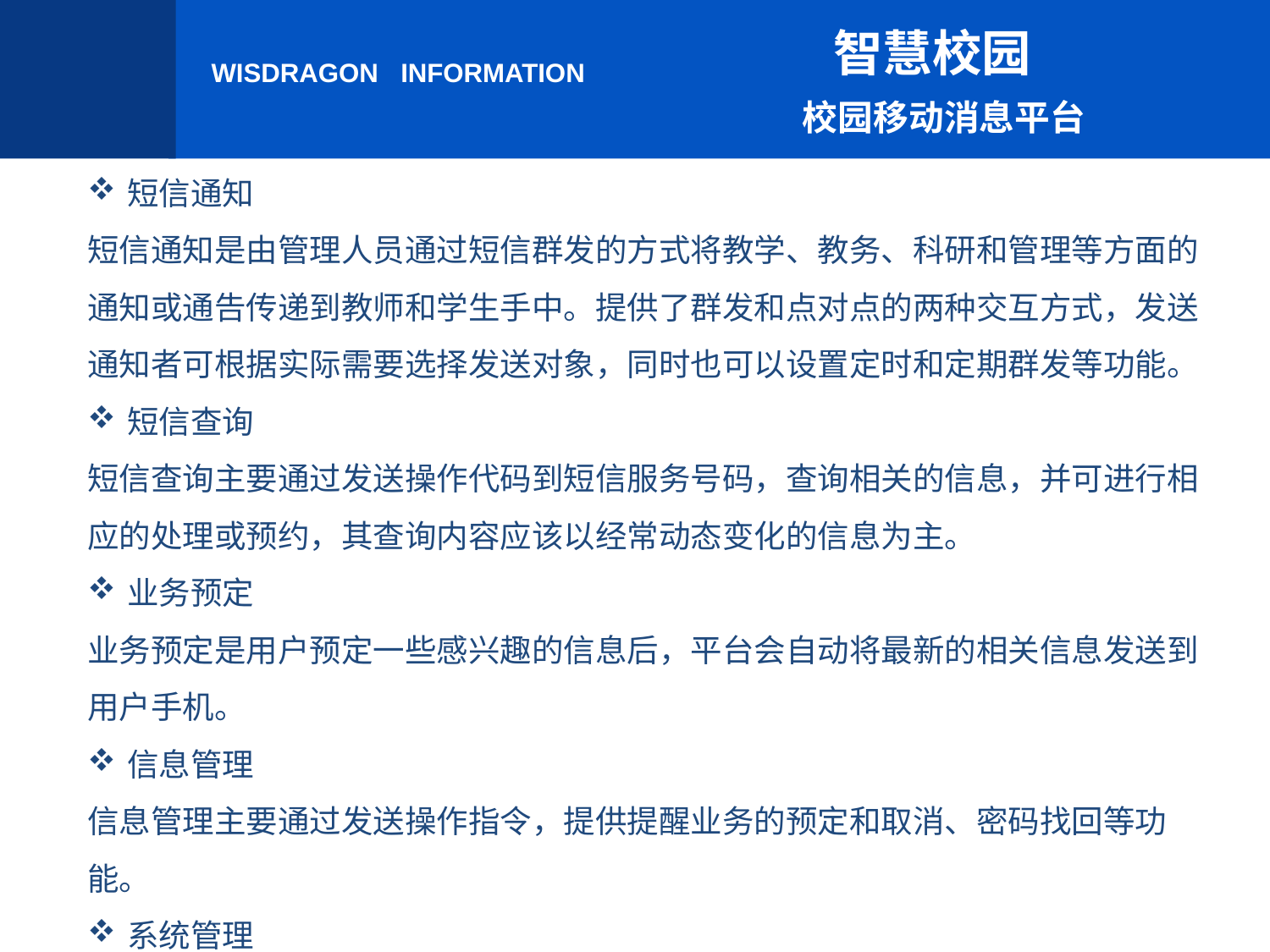

智慧校园
 校园移动消息平台
短信通知
短信通知是由管理人员通过短信群发的方式将教学、教务、科研和管理等方面的通知或通告传递到教师和学生手中。提供了群发和点对点的两种交互方式，发送通知者可根据实际需要选择发送对象，同时也可以设置定时和定期群发等功能。
短信查询
短信查询主要通过发送操作代码到短信服务号码，查询相关的信息，并可进行相应的处理或预约，其查询内容应该以经常动态变化的信息为主。
业务预定
业务预定是用户预定一些感兴趣的信息后，平台会自动将最新的相关信息发送到用户手机。
信息管理
信息管理主要通过发送操作指令，提供提醒业务的预定和取消、密码找回等功能。
系统管理
系统管理主要提供移动消息平台的指令映射、用户管理、权限管理等功能。